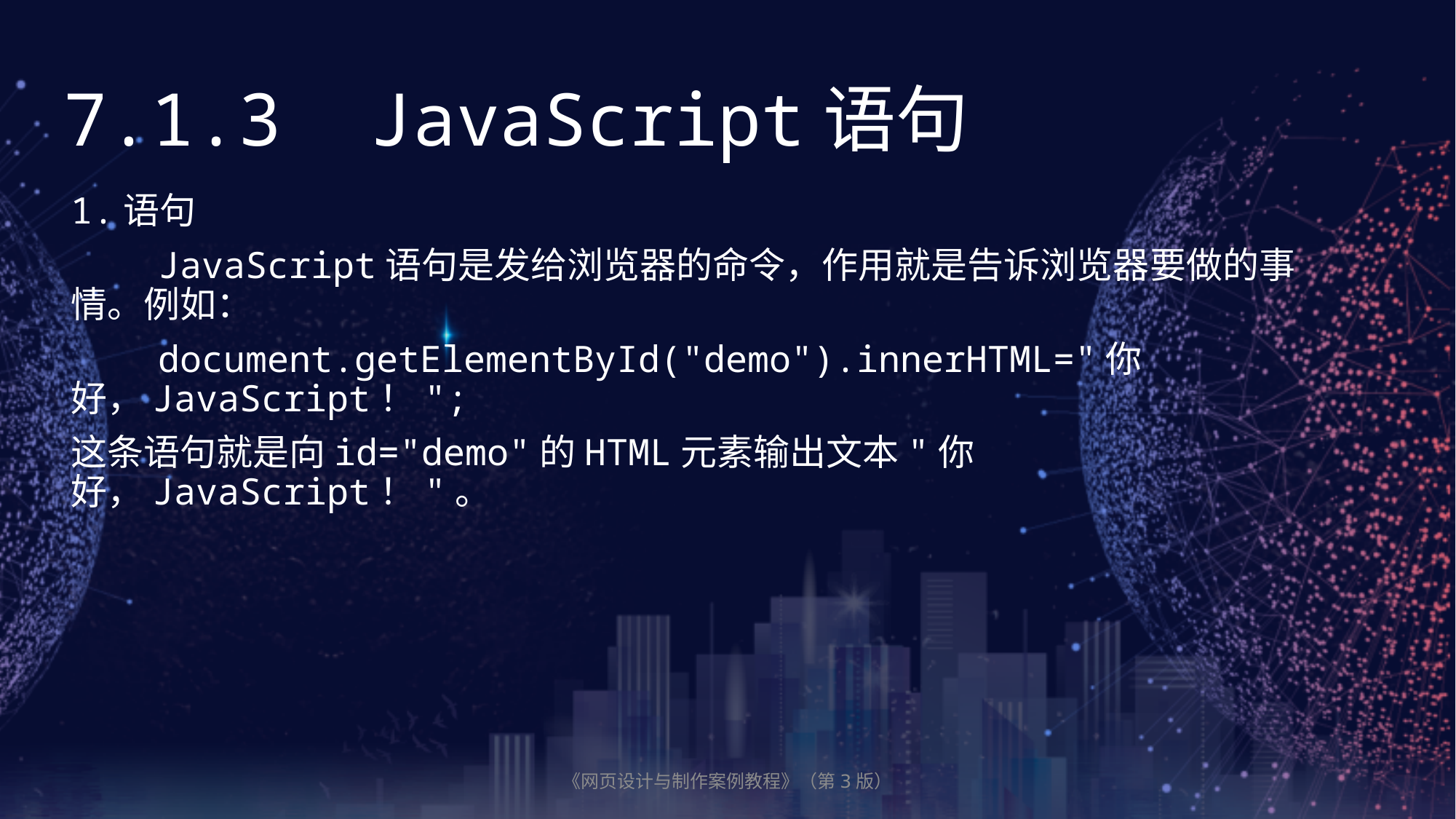

7.1.3  JavaScript语句
1.语句
    JavaScript语句是发给浏览器的命令，作用就是告诉浏览器要做的事情。例如：
    document.getElementById("demo").innerHTML="你好，JavaScript！";
这条语句就是向id="demo"的HTML元素输出文本"你好，JavaScript！"。

《网页设计与制作案例教程》（第3版）